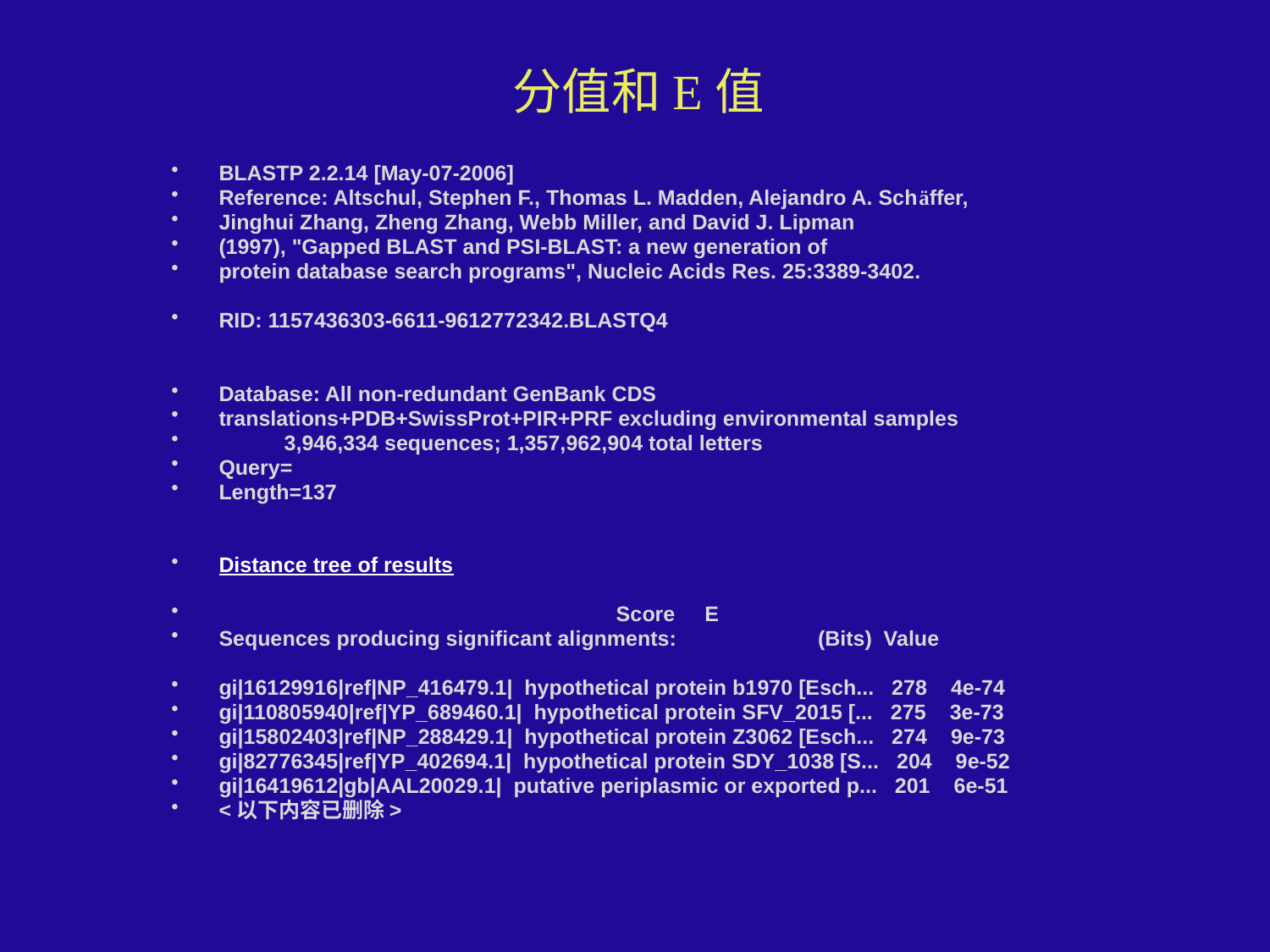

# 分值和E值
BLASTP 2.2.14 [May-07-2006]
Reference: Altschul, Stephen F., Thomas L. Madden, Alejandro A. Schäffer,
Jinghui Zhang, Zheng Zhang, Webb Miller, and David J. Lipman
(1997), "Gapped BLAST and PSI-BLAST: a new generation of
protein database search programs", Nucleic Acids Res. 25:3389-3402.

RID: 1157436303-6611-9612772342.BLASTQ4

Database: All non-redundant GenBank CDS
translations+PDB+SwissProt+PIR+PRF excluding environmental samples
           3,946,334 sequences; 1,357,962,904 total letters
Query=
Length=137

Distance tree of results

                                                                   Score     E
Sequences producing significant alignments:                        (Bits)  Value

gi|16129916|ref|NP_416479.1|  hypothetical protein b1970 [Esch...   278    4e-74
gi|110805940|ref|YP_689460.1|  hypothetical protein SFV_2015 [...   275    3e-73
gi|15802403|ref|NP_288429.1|  hypothetical protein Z3062 [Esch...   274    9e-73
gi|82776345|ref|YP_402694.1|  hypothetical protein SDY_1038 [S...   204    9e-52
gi|16419612|gb|AAL20029.1|  putative periplasmic or exported p...   201    6e-51
<以下内容已删除>